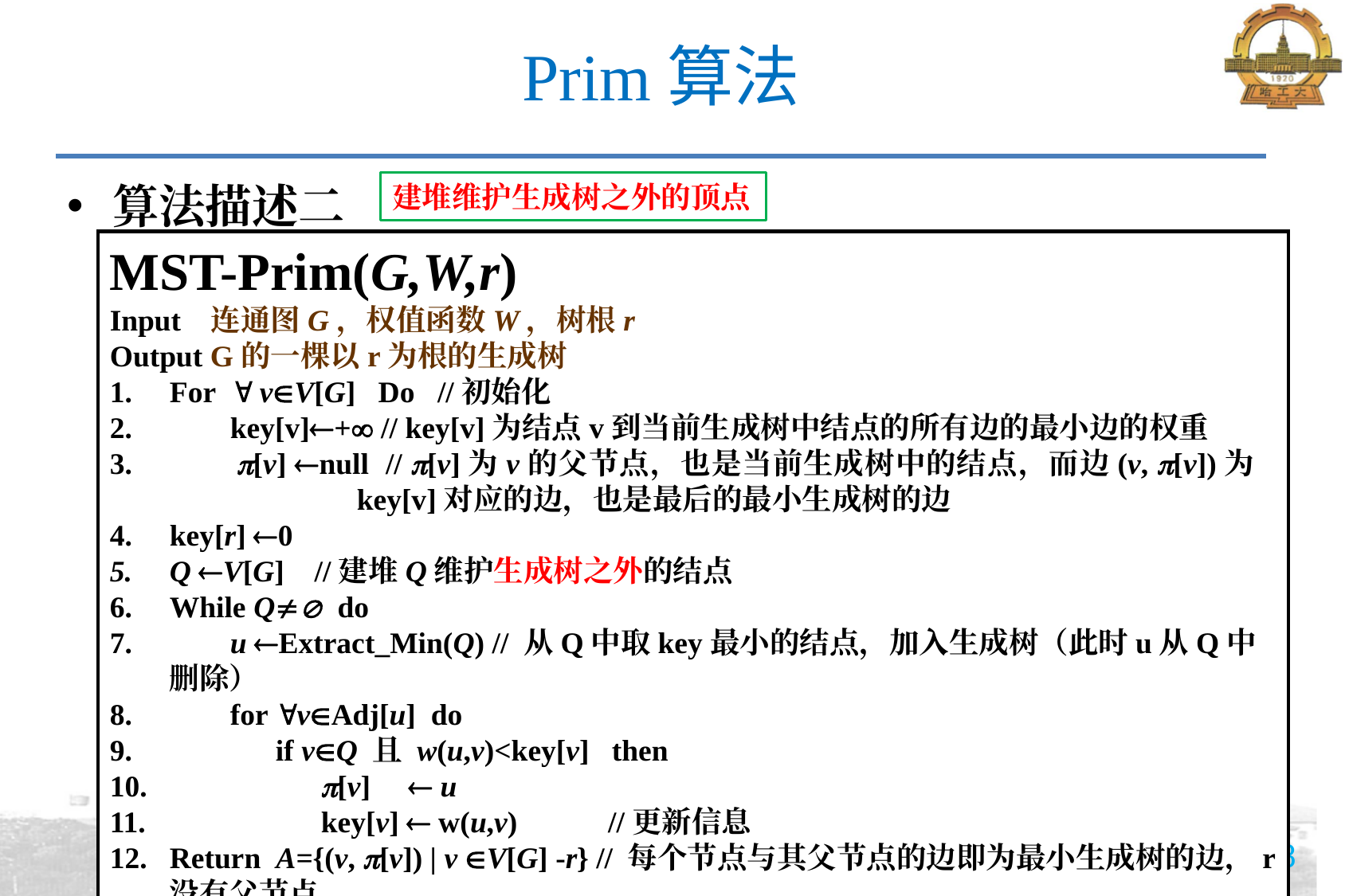

# Prim算法
算法描述二
建堆维护生成树之外的顶点
MST-Prim(G,W,r)
Input   连通图G，权值函数W，树根r
Output G的一棵以r为根的生成树
For  ∀ v∈V[G]   Do   //初始化
        key[v]←+∞ // key[v]为结点v到当前生成树中结点的所有边的最小边的权重
        π[v] ←null  // π[v]为v的父节点，也是当前生成树中的结点，而边(v, π[v])为  		        key[v]对应的边，也是最后的最小生成树的边
key[r] ←0
Q ←V[G]    //建堆Q维护生成树之外的结点
While Q≠∅  do
        u ←Extract_Min(Q) // 从Q中取key最小的结点，加入生成树（此时u从Q中删除）
        for ∀v∈Adj[u]  do
              if v∈Q 且 w(u,v)<key[v]   then
                    π[v]     ← u
                    key[v] ← w(u,v)            //更新信息
Return  A={(v, π[v]) | v ∈V[G] -r} // 每个节点与其父节点的边即为最小生成树的边，r没有父节点。